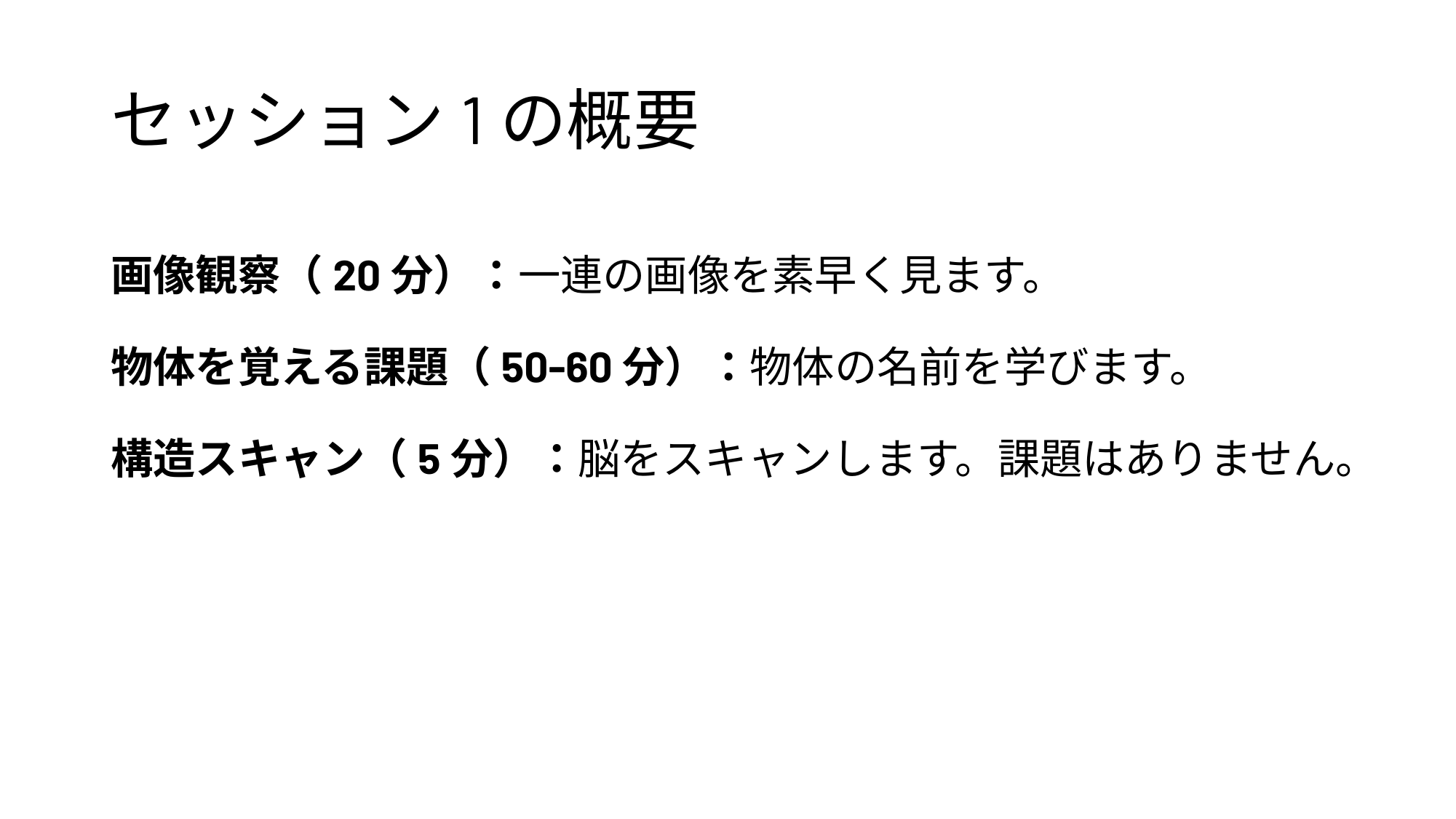

# セッション1の概要
画像観察（20分）：一連の画像を素早く見ます。
物体を覚える課題（50-60分）：物体の名前を学びます。
構造スキャン（5分）：脳をスキャンします。課題はありません。